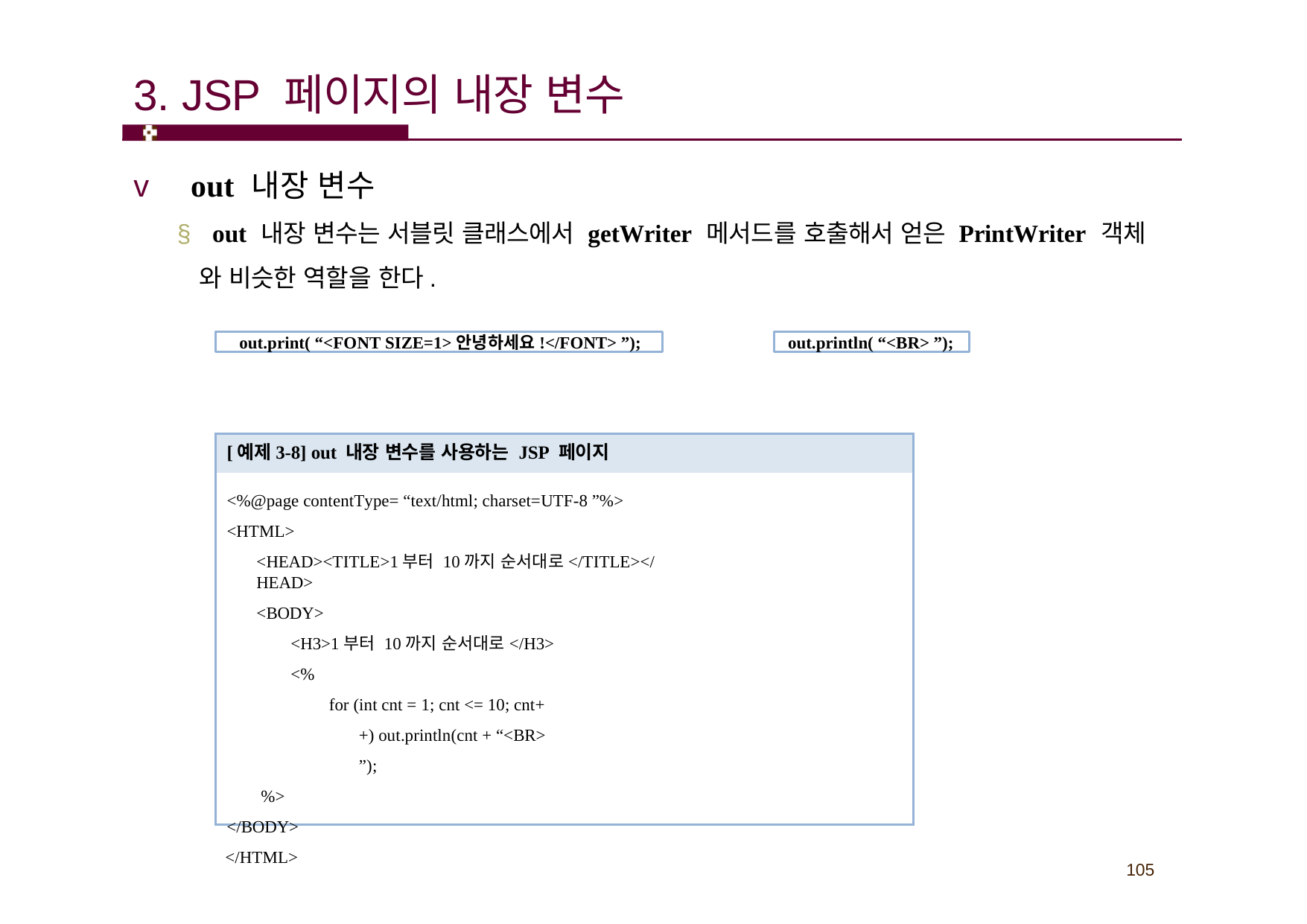

# 3. JSP 페이지의 내장 변수

v  out 내장 변수
§  out 내장 변수는 서블릿 클래스에서 getWriter 메서드를 호출해서 얻은 PrintWriter 객체 와 비슷한 역할을 한다.
out.print( “<FONT SIZE=1>안녕하세요!</FONT> ”);
out.println( “<BR> ”);

[예제3-8] out 내장 변수를 사용하는 JSP 페이지

<%@page contentType= “text/html; charset=UTF-8 ”%>
<HTML>
<HEAD><TITLE>1부터 10까지 순서대로</TITLE></HEAD>
<BODY>
<H3>1부터 10까지 순서대로</H3>
<%
for (int cnt = 1; cnt <= 10; cnt++) out.println(cnt + “<BR> ”);
%>
</BODY>
</HTML>

105